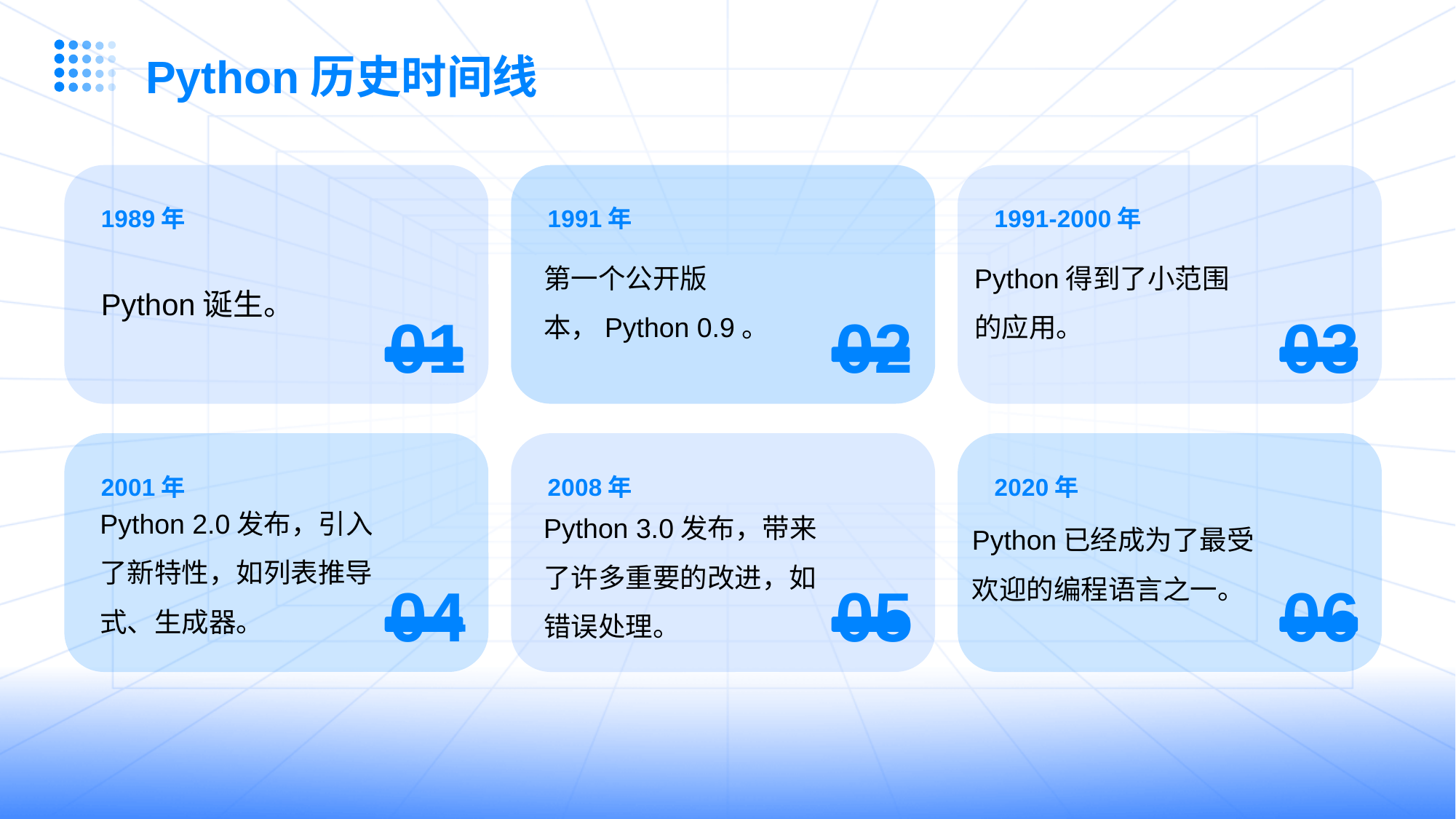

Python历史时间线

1989年
1991年
1991-2000年
01
02
03
第一个公开版本，Python 0.9。
Python得到了小范围的应用。
Python诞生。

2001年
2008年
2020年
Python 2.0发布，引入了新特性，如列表推导式、生成器。
Python 3.0发布，带来了许多重要的改进，如错误处理。
04
05
06
Python已经成为了最受欢迎的编程语言之一。